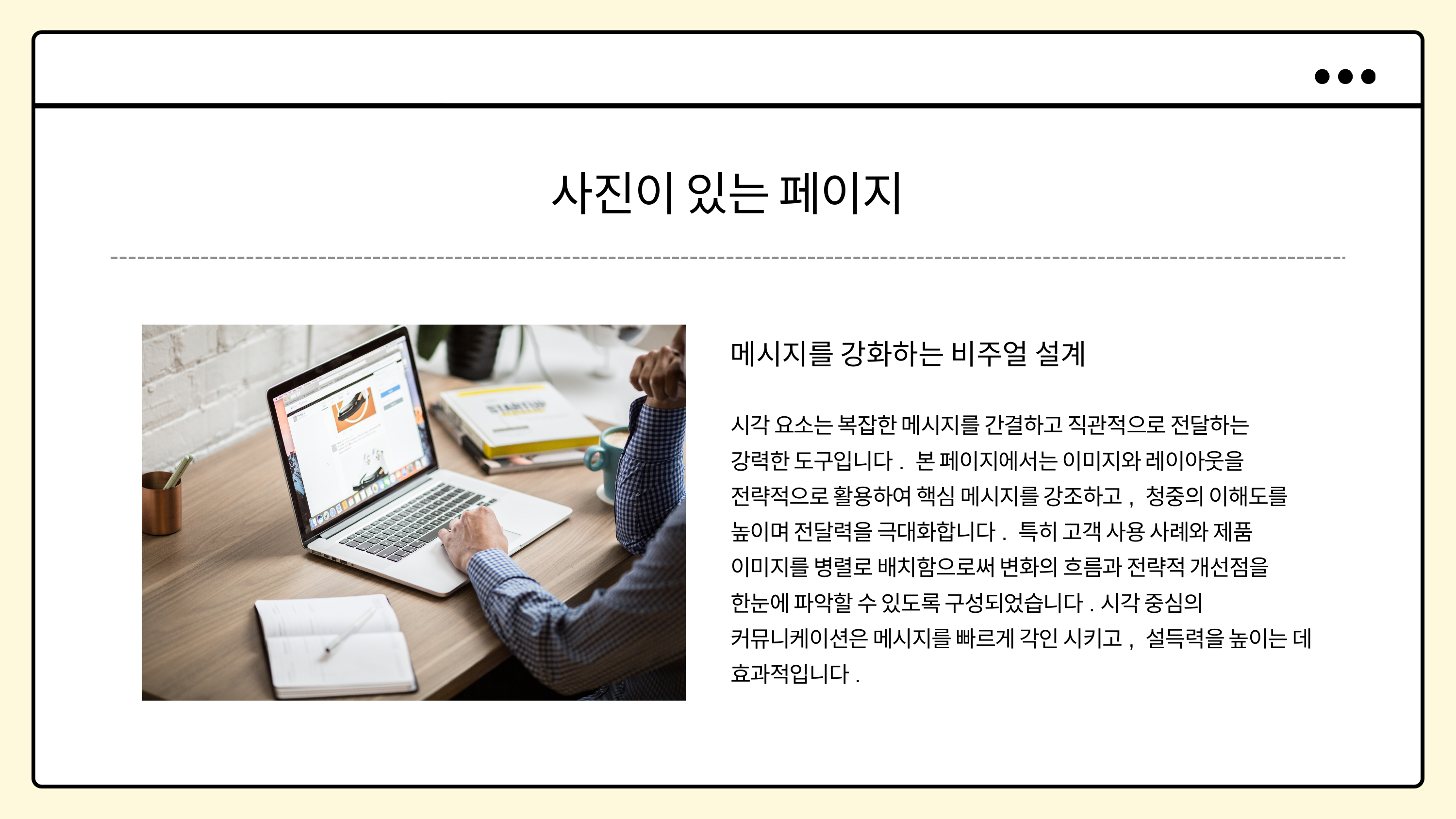

사진이 있는 페이지

메시지를 강화하는 비주얼 설계
시각 요소는 복잡한 메시지를 간결하고 직관적으로 전달하는
강력한 도구입니다. 본 페이지에서는 이미지와 레이아웃을 전략적으로 활용하여 핵심 메시지를 강조하고, 청중의 이해도를 높이며 전달력을 극대화합니다. 특히 고객 사용 사례와 제품 이미지를 병렬로 배치함으로써 변화의 흐름과 전략적 개선점을 한눈에 파악할 수 있도록 구성되었습니다.시각 중심의 커뮤니케이션은 메시지를 빠르게 각인 시키고, 설득력을 높이는 데 효과적입니다.